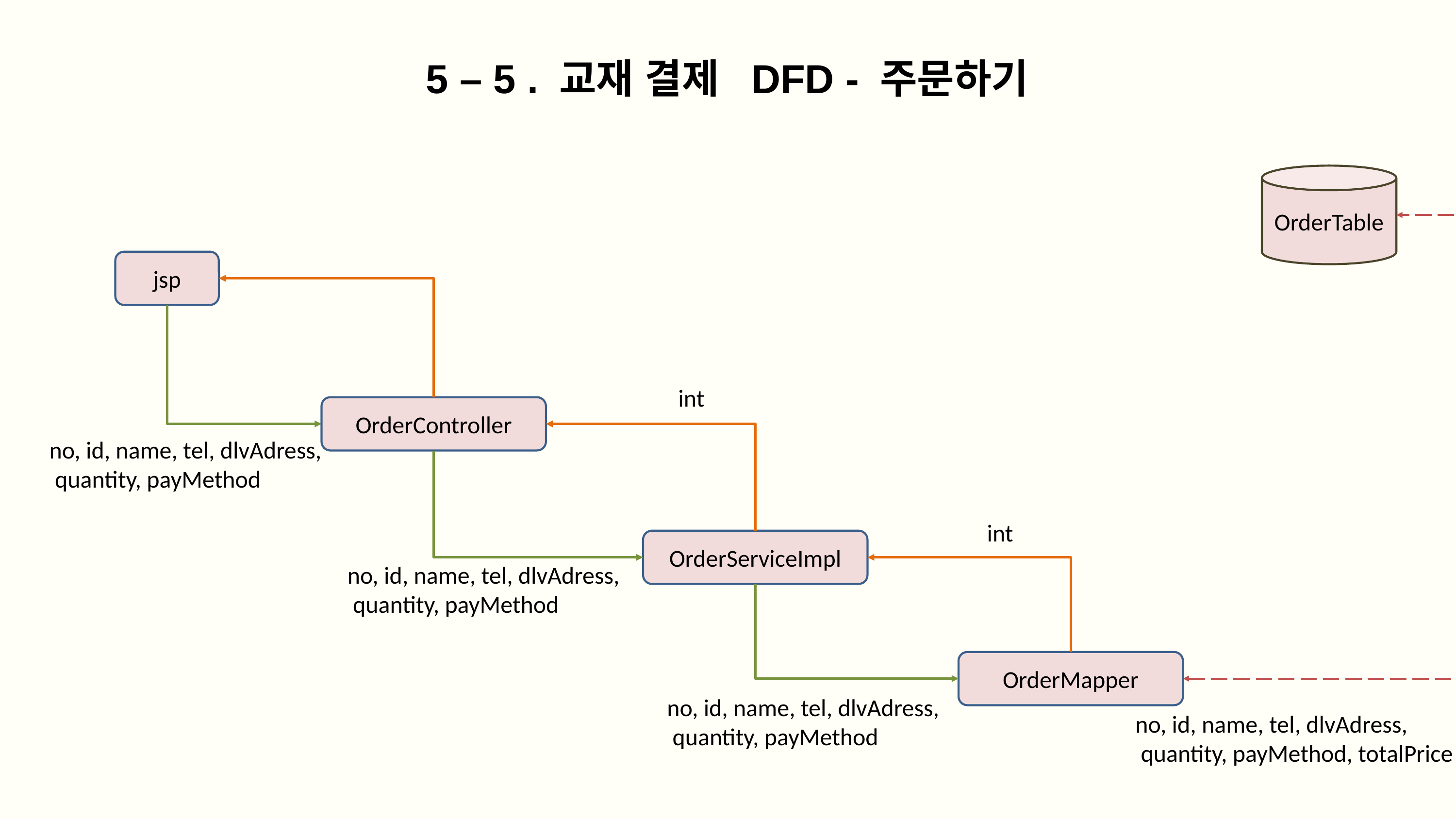

5 – 5 . 교재 결제  DFD - 주문하기
OrderTable
jsp
int
OrderController
no, id, name, tel, dlvAdress,
 quantity, payMethod
int
OrderServiceImpl
no, id, name, tel, dlvAdress,
 quantity, payMethod

OrderMapper
no, id, name, tel, dlvAdress,
 quantity, payMethod
no, id, name, tel, dlvAdress,
 quantity, payMethod, totalPrice